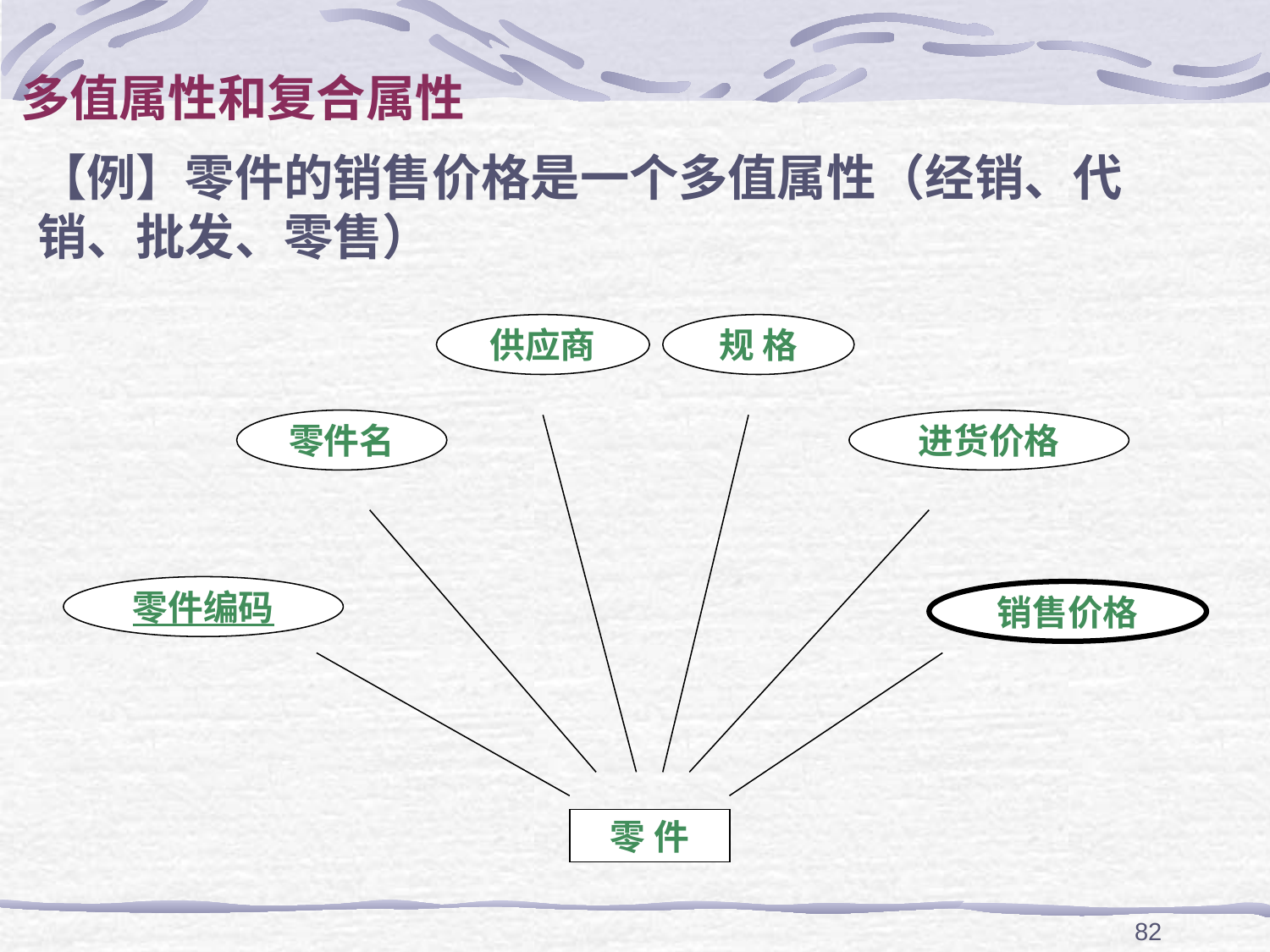

多值属性和复合属性
# 【例】零件的销售价格是一个多值属性（经销、代销、批发、零售）
供应商
规 格
零件名
进货价格

零件编码
销售价格

零 件
82